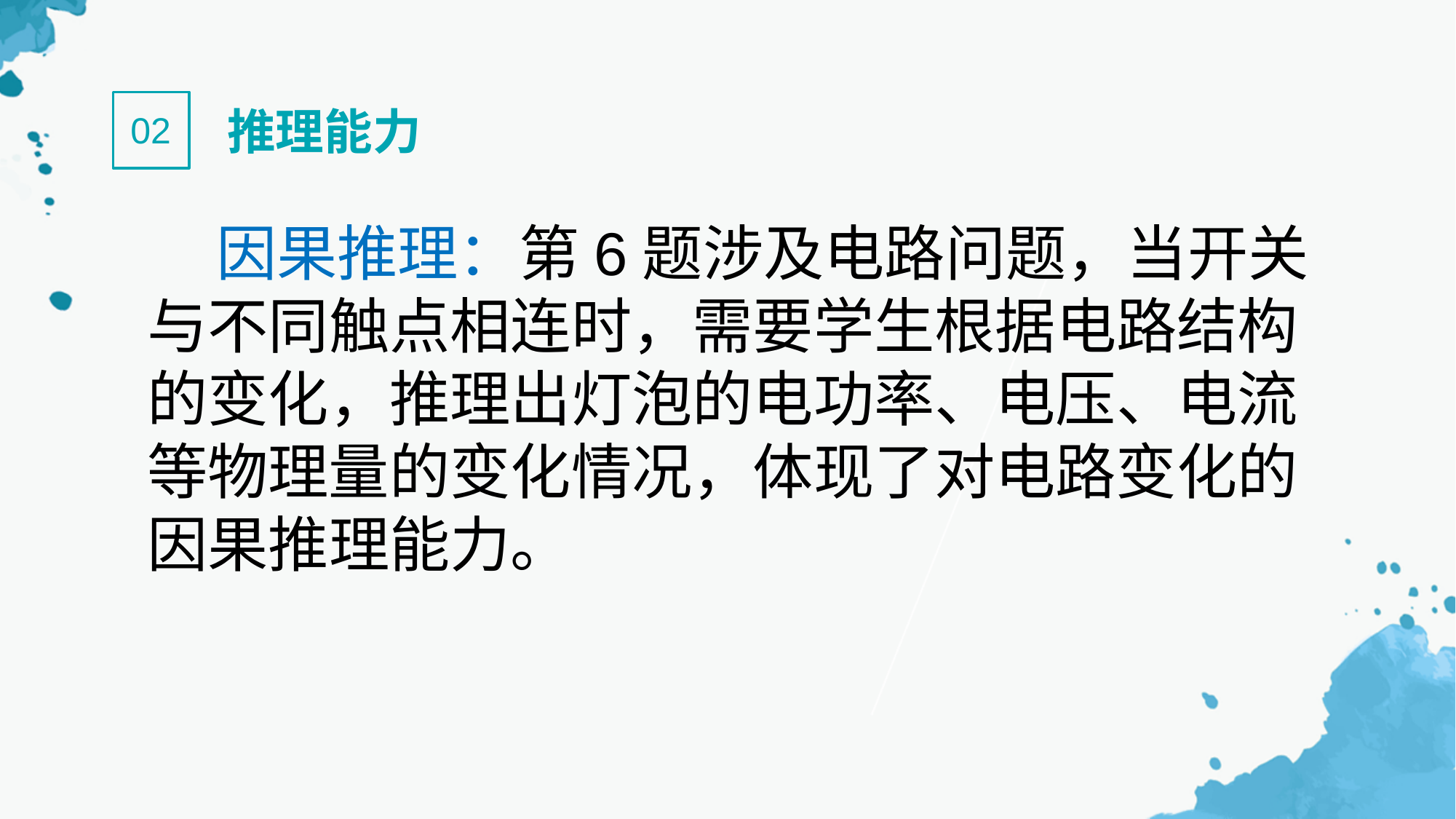

推理能力
02

    因果推理：第6题涉及电路问题，当开关与不同触点相连时，需要学生根据电路结构的变化，推理出灯泡的电功率、电压、电流等物理量的变化情况，体现了对电路变化的因果推理能力。